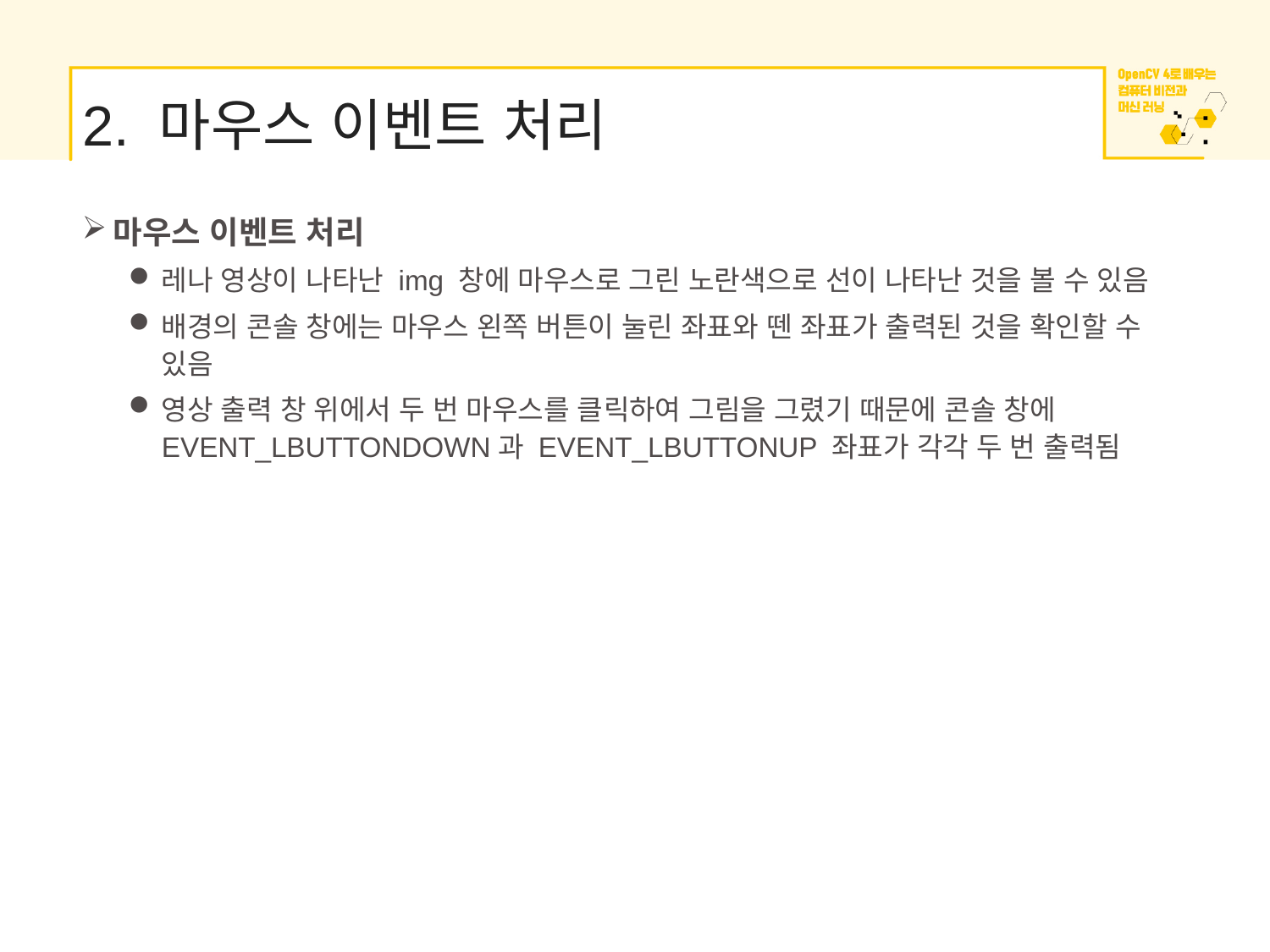

# 2. 마우스 이벤트 처리
마우스 이벤트 처리
레나 영상이 나타난 img 창에 마우스로 그린 노란색으로 선이 나타난 것을 볼 수 있음
배경의 콘솔 창에는 마우스 왼쪽 버튼이 눌린 좌표와 뗀 좌표가 출력된 것을 확인할 수 있음
영상 출력 창 위에서 두 번 마우스를 클릭하여 그림을 그렸기 때문에 콘솔 창에 EVENT_LBUTTONDOWN과 EVENT_LBUTTONUP 좌표가 각각 두 번 출력됨